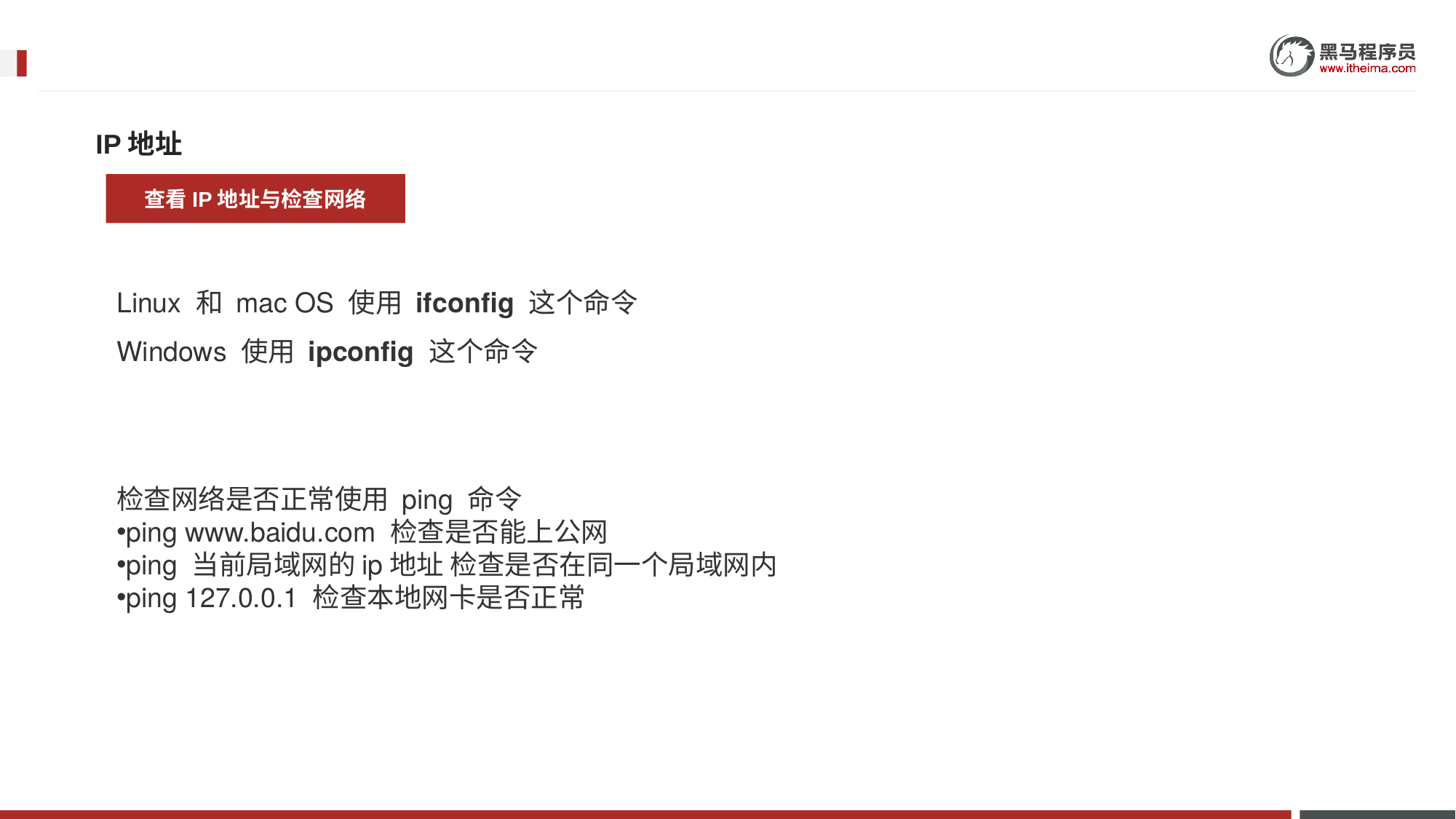

IP地址
查看IP地址与检查网络
Linux 和 mac OS 使用 ifconfig 这个命令
Windows 使用 ipconfig 这个命令

检查网络是否正常使用 ping 命令
ping www.baidu.com 检查是否能上公网
ping 当前局域网的ip地址 检查是否在同一个局域网内
ping 127.0.0.1 检查本地网卡是否正常